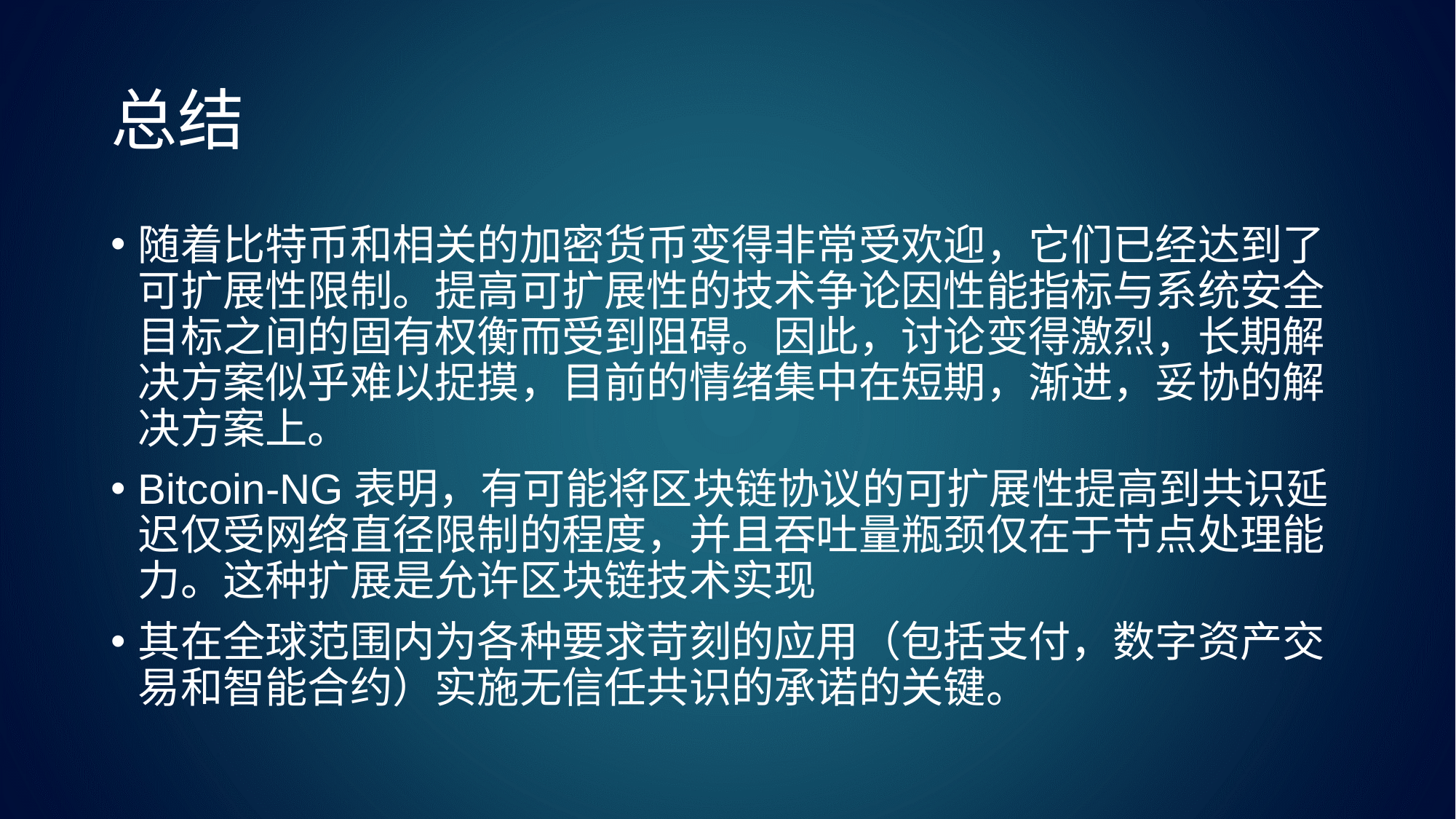

# 总结
随着比特币和相关的加密货币变得非常受欢迎，它们已经达到了可扩展性限制。提高可扩展性的技术争论因性能指标与系统安全目标之间的固有权衡而受到阻碍。因此，讨论变得激烈，长期解决方案似乎难以捉摸，目前的情绪集中在短期，渐进，妥协的解决方案上。
Bitcoin-NG表明，有可能将区块链协议的可扩展性提高到共识延迟仅受网络直径限制的程度，并且吞吐量瓶颈仅在于节点处理能力。这种扩展是允许区块链技术实现
其在全球范围内为各种要求苛刻的应用（包括支付，数字资产交易和智能合约）实施无信任共识的承诺的关键。